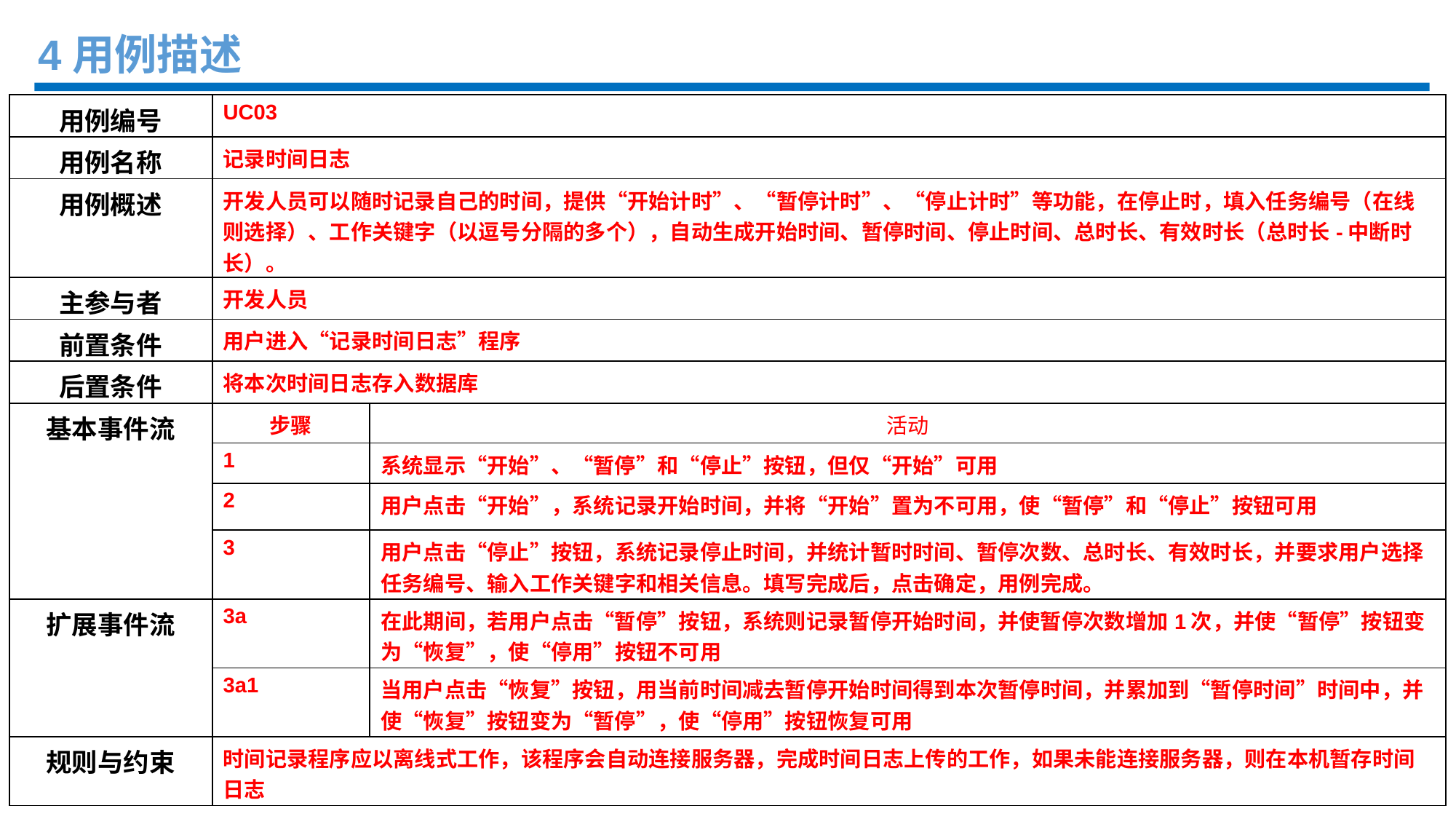

4用例描述
| 用例编号 | UC03 |  |
| --- | --- | --- |
| 用例名称 | 记录时间日志 |  |
| 用例概述 | 开发人员可以随时记录自己的时间，提供“开始计时”、“暂停计时”、“停止计时”等功能，在停止时，填入任务编号（在线则选择）、工作关键字（以逗号分隔的多个），自动生成开始时间、暂停时间、停止时间、总时长、有效时长（总时长-中断时长）。 |  |
| 主参与者 | 开发人员 |  |
| 前置条件 | 用户进入“记录时间日志”程序 |  |
| 后置条件 | 将本次时间日志存入数据库 |  |
| 基本事件流 | 步骤 | 活动 |
|  | 1 | 系统显示“开始”、“暂停”和“停止”按钮，但仅“开始”可用 |
|  | 2 | 用户点击“开始”，系统记录开始时间，并将“开始”置为不可用，使“暂停”和“停止”按钮可用 |
|  | 3 | 用户点击“停止”按钮，系统记录停止时间，并统计暂时时间、暂停次数、总时长、有效时长，并要求用户选择任务编号、输入工作关键字和相关信息。填写完成后，点击确定，用例完成。 |
| 扩展事件流 | 3a | 在此期间，若用户点击“暂停”按钮，系统则记录暂停开始时间，并使暂停次数增加1次，并使“暂停”按钮变为“恢复”，使“停用”按钮不可用 |
|  | 3a1 | 当用户点击“恢复”按钮，用当前时间减去暂停开始时间得到本次暂停时间，并累加到“暂停时间”时间中，并使“恢复”按钮变为“暂停”，使“停用”按钮恢复可用 |
| 规则与约束 | 时间记录程序应以离线式工作，该程序会自动连接服务器，完成时间日志上传的工作，如果未能连接服务器，则在本机暂存时间日志 |  |